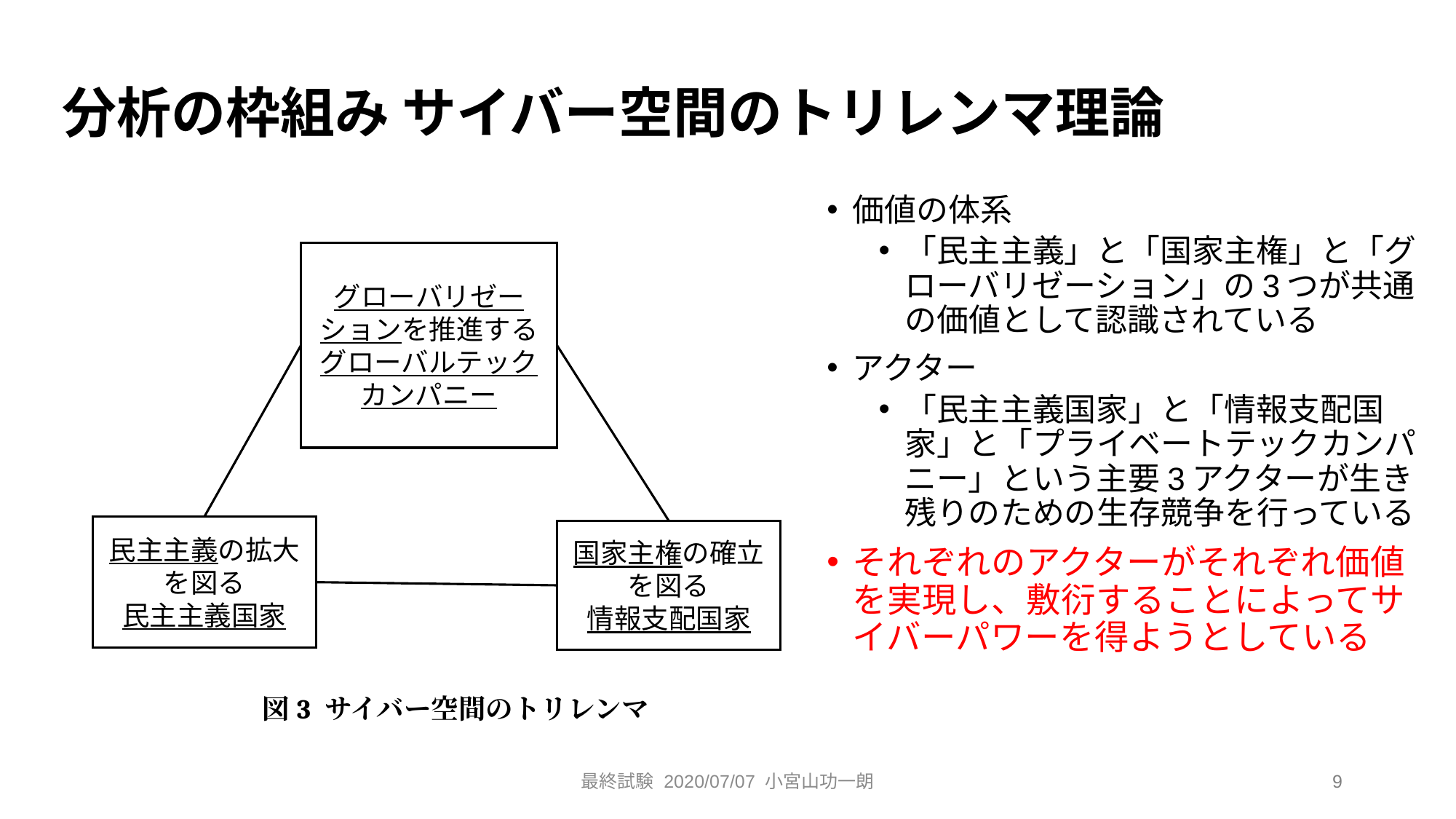

# 分析の枠組み サイバー空間のトリレンマ理論
価値の体系
「民主主義」と「国家主権」と「グローバリゼーション」の3つが共通の価値として認識されている
アクター
「民主主義国家」と「情報支配国家」と「プライベートテックカンパニー」という主要3アクターが生き残りのための生存競争を行っている
それぞれのアクターがそれぞれ価値を実現し、敷衍することによってサイバーパワーを得ようとしている
グローバリゼーションを推進する
グローバルテックカンパニー
民主主義の拡大を図る
民主主義国家
国家主権の確立を図る
情報支配国家
図3 サイバー空間のトリレンマ
最終試験 2020/07/07 小宮山功一朗
9